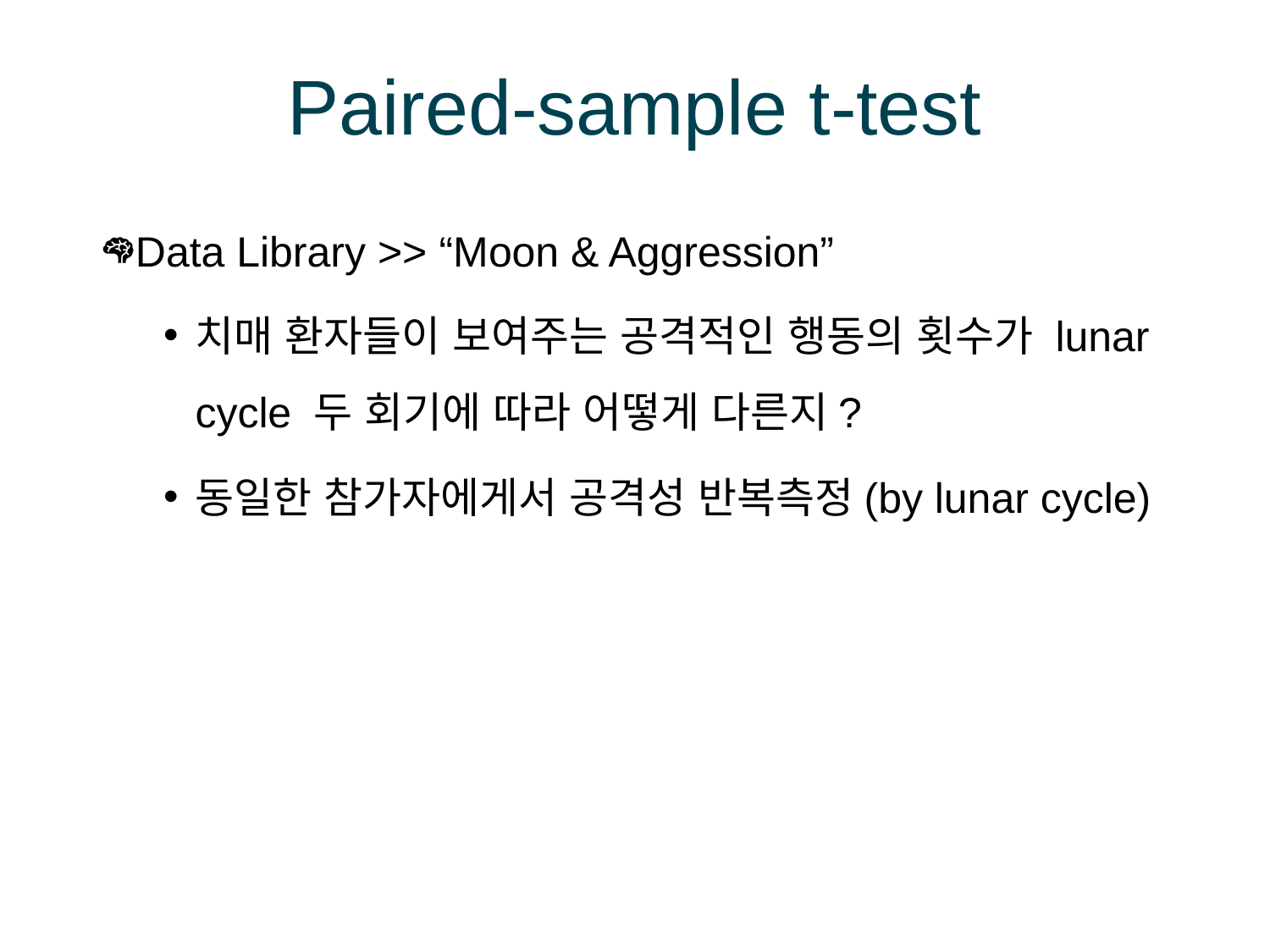

# Paired-sample t-test
Data Library >> “Moon & Aggression”
치매 환자들이 보여주는 공격적인 행동의 횟수가 lunar cycle 두 회기에 따라 어떻게 다른지?
동일한 참가자에게서 공격성 반복측정(by lunar cycle)